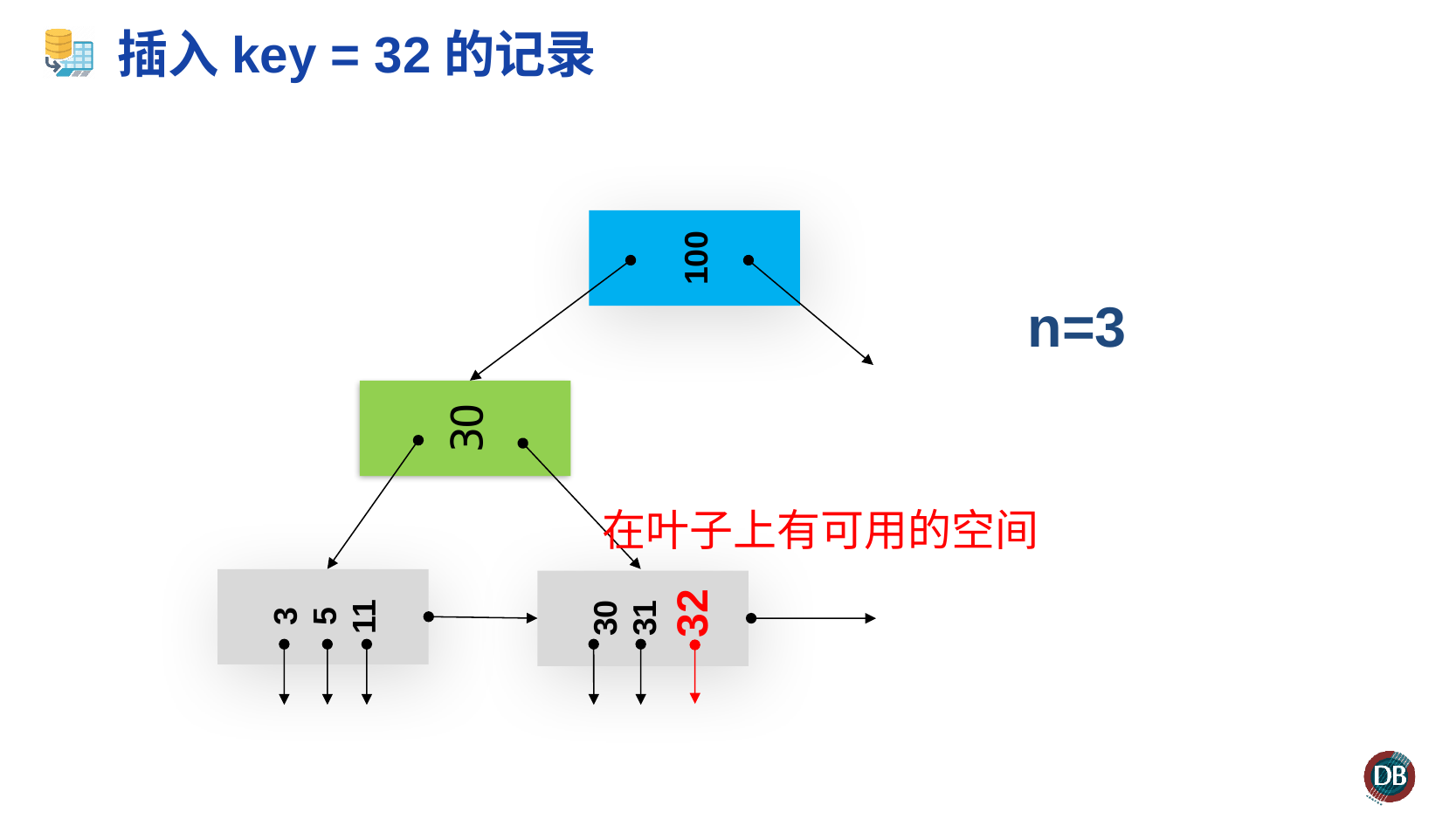

# 插入key = 32的记录
100

n=3
30

在叶子上有可用的空间
3
5
11
30
31

32